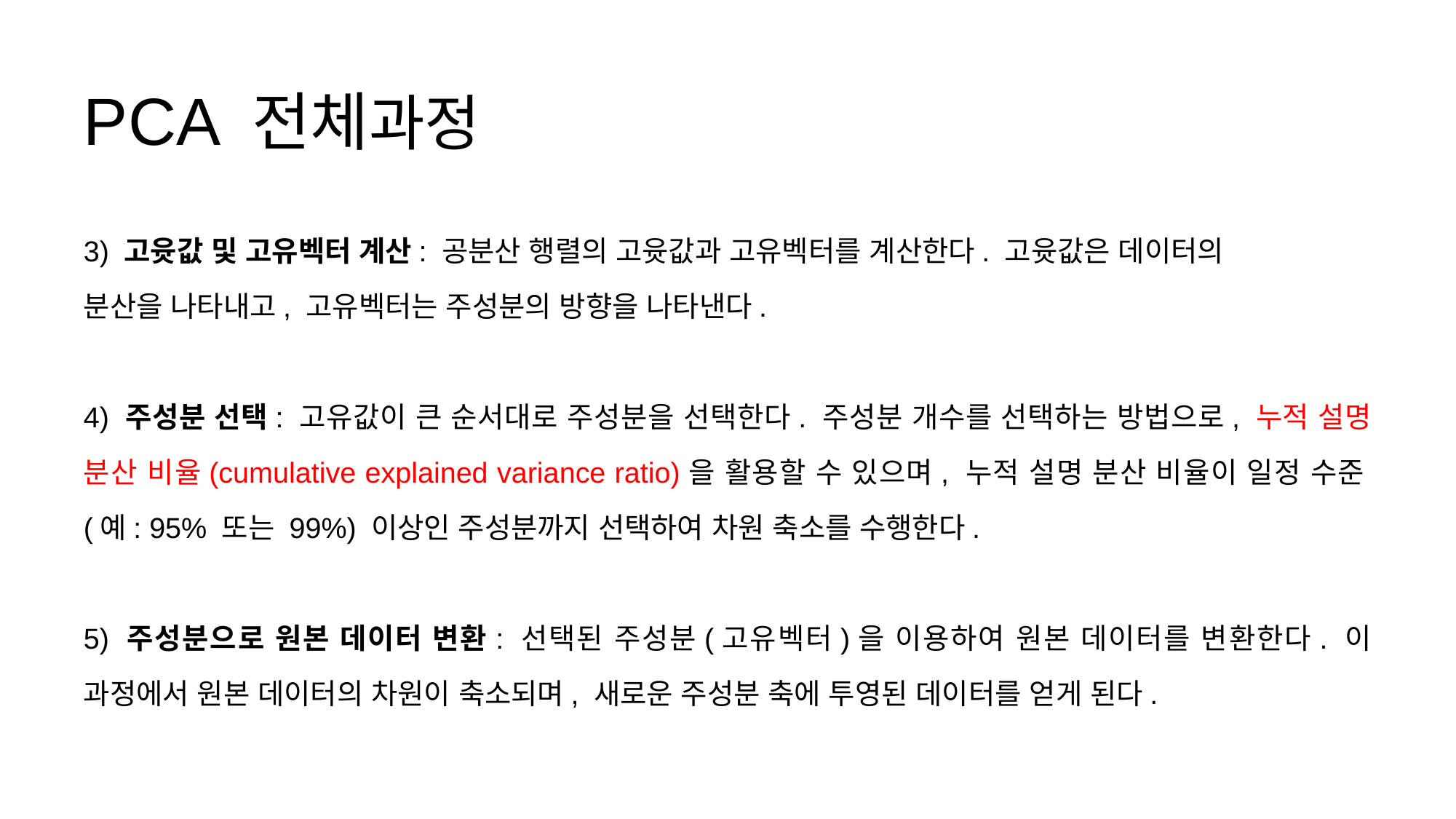

# PCA 전체과정
3) 고윳값 및 고유벡터 계산: 공분산 행렬의 고윳값과 고유벡터를 계산한다. 고윳값은 데이터의
분산을 나타내고, 고유벡터는 주성분의 방향을 나타낸다.

4) 주성분 선택: 고유값이 큰 순서대로 주성분을 선택한다. 주성분 개수를 선택하는 방법으로, 누적 설명 분산 비율(cumulative explained variance ratio)을 활용할 수 있으며, 누적 설명 분산 비율이 일정 수준(예: 95% 또는 99%) 이상인 주성분까지 선택하여 차원 축소를 수행한다.

5) 주성분으로 원본 데이터 변환: 선택된 주성분(고유벡터)을 이용하여 원본 데이터를 변환한다. 이 과정에서 원본 데이터의 차원이 축소되며, 새로운 주성분 축에 투영된 데이터를 얻게 된다.